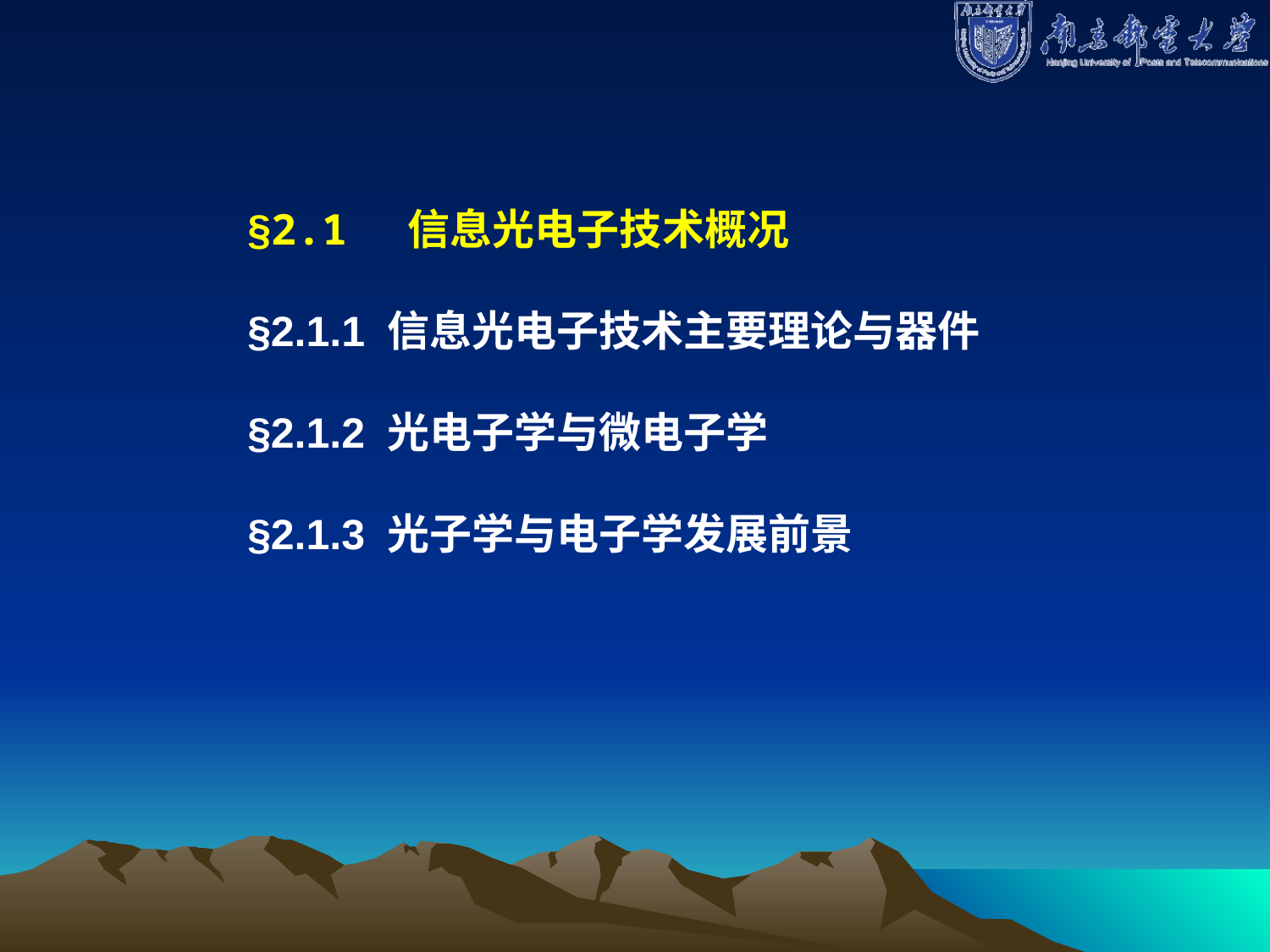

§2.1  信息光电子技术概况

§2.1.1 信息光电子技术主要理论与器件

§2.1.2 光电子学与微电子学

§2.1.3 光子学与电子学发展前景

3